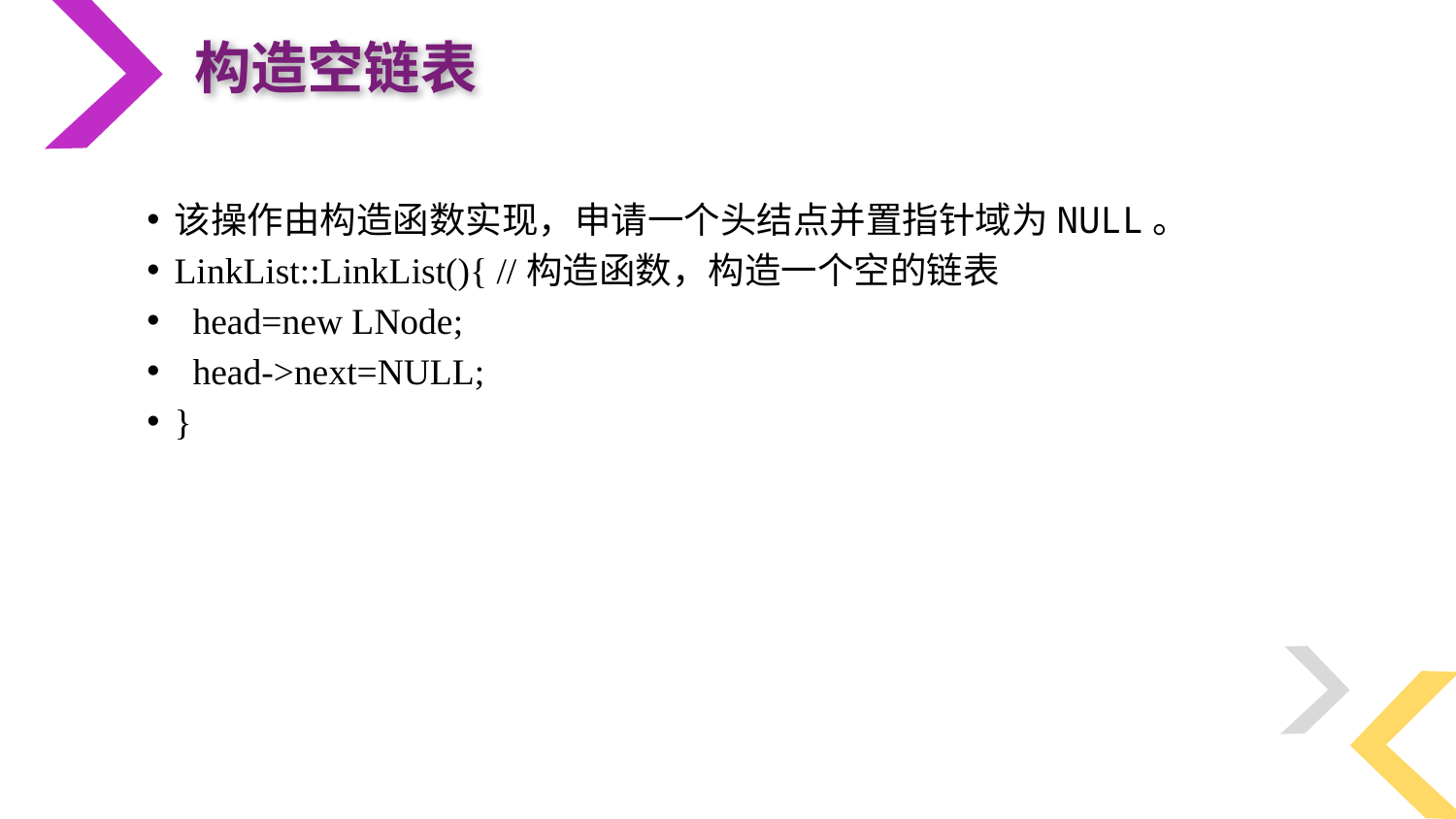

构造空链表
该操作由构造函数实现，申请一个头结点并置指针域为NULL。
LinkList::LinkList(){ //构造函数，构造一个空的链表
  head=new LNode;
  head->next=NULL;
}